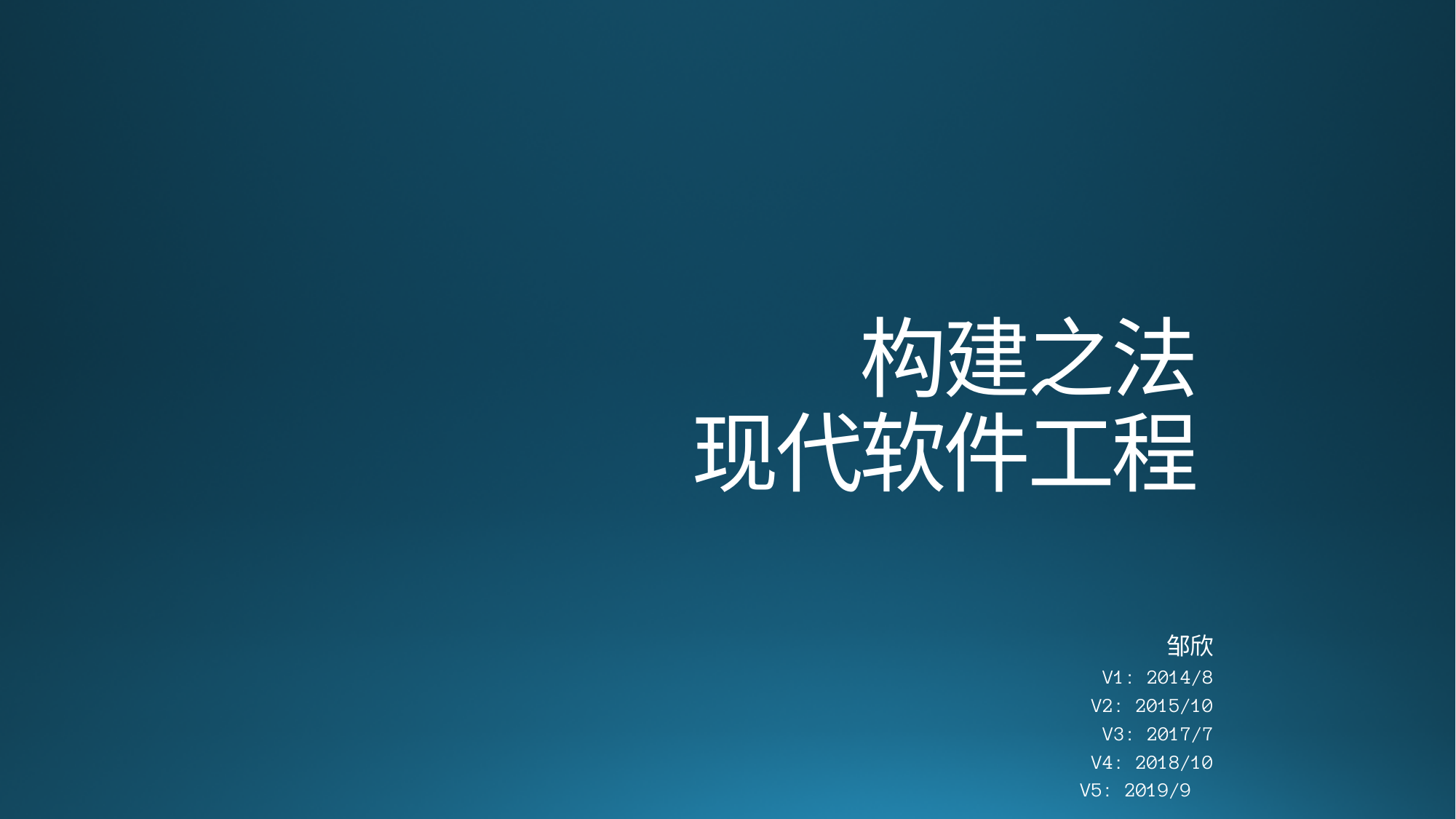

# 构建之法 现代软件工程
邹欣
V1: 2014/8
V2: 2015/10
V3: 2017/7
V4: 2018/10
V5: 2019/9